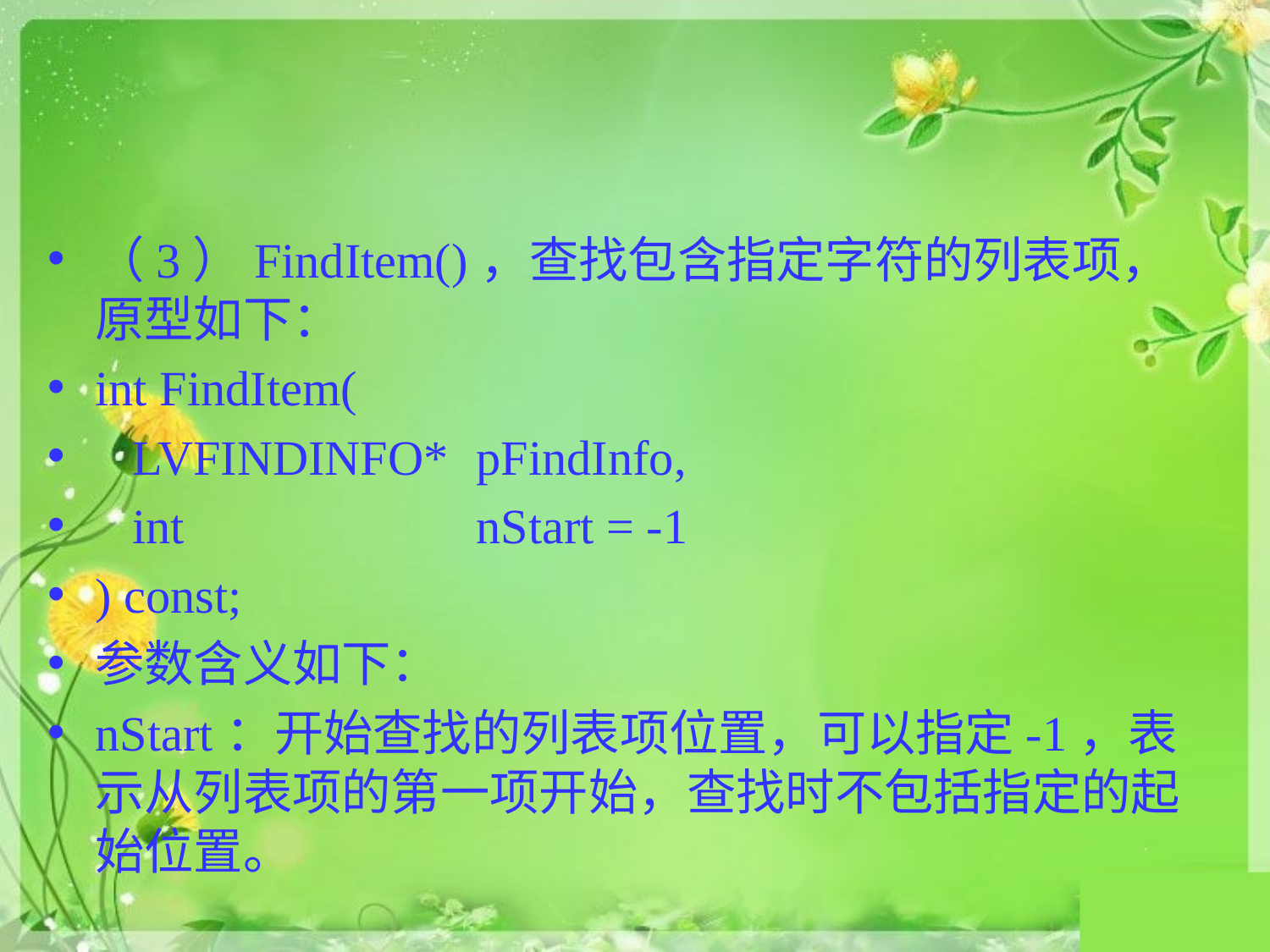

#
（3）FindItem()，查找包含指定字符的列表项，原型如下：
int FindItem(
   LVFINDINFO* 	pFindInfo,
   int 			nStart = -1
) const;
参数含义如下：
nStart：开始查找的列表项位置，可以指定-1，表示从列表项的第一项开始，查找时不包括指定的起始位置。